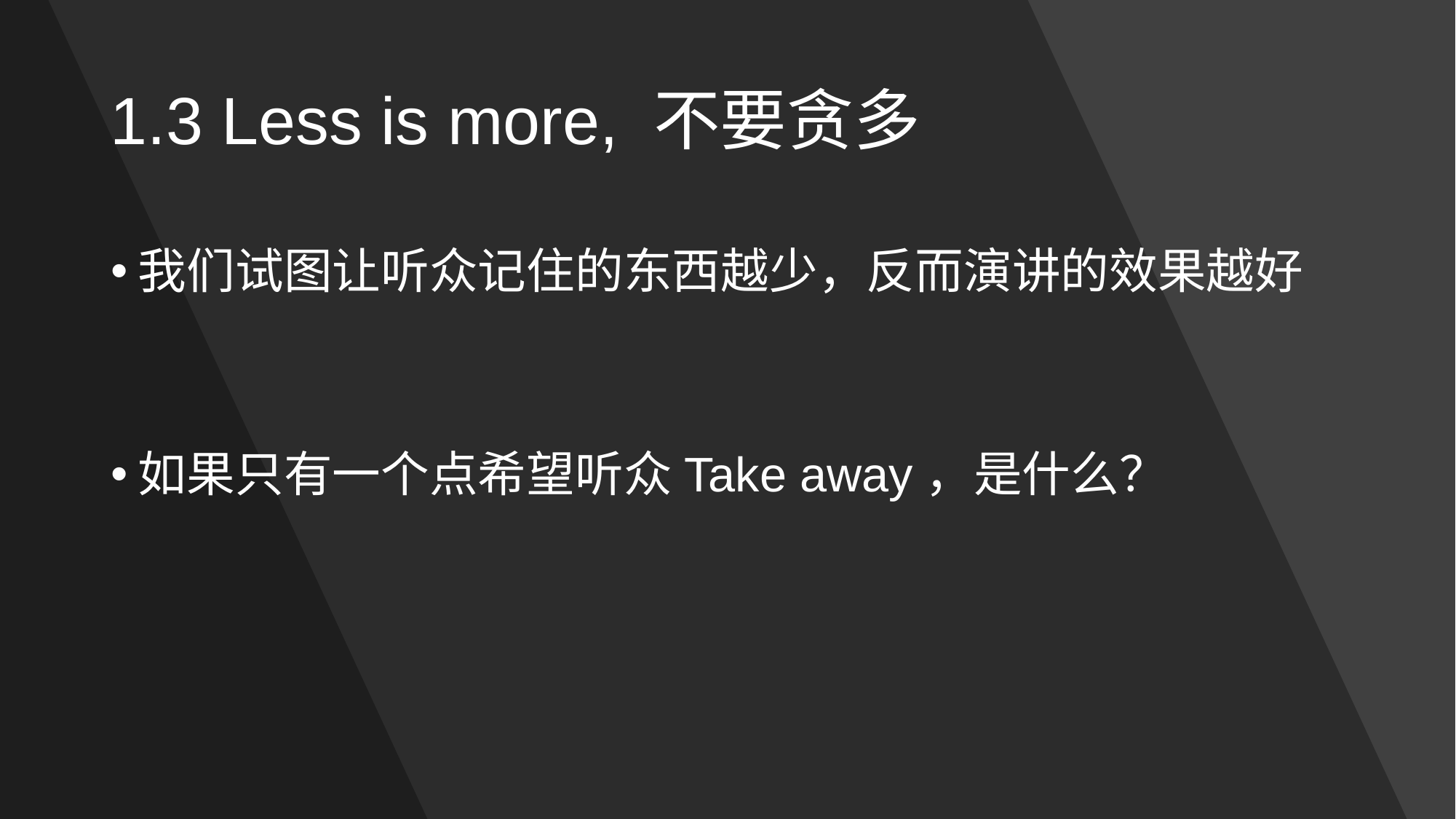

# 1.3 Less is more, 不要贪多
我们试图让听众记住的东西越少，反而演讲的效果越好

如果只有一个点希望听众Take away，是什么？